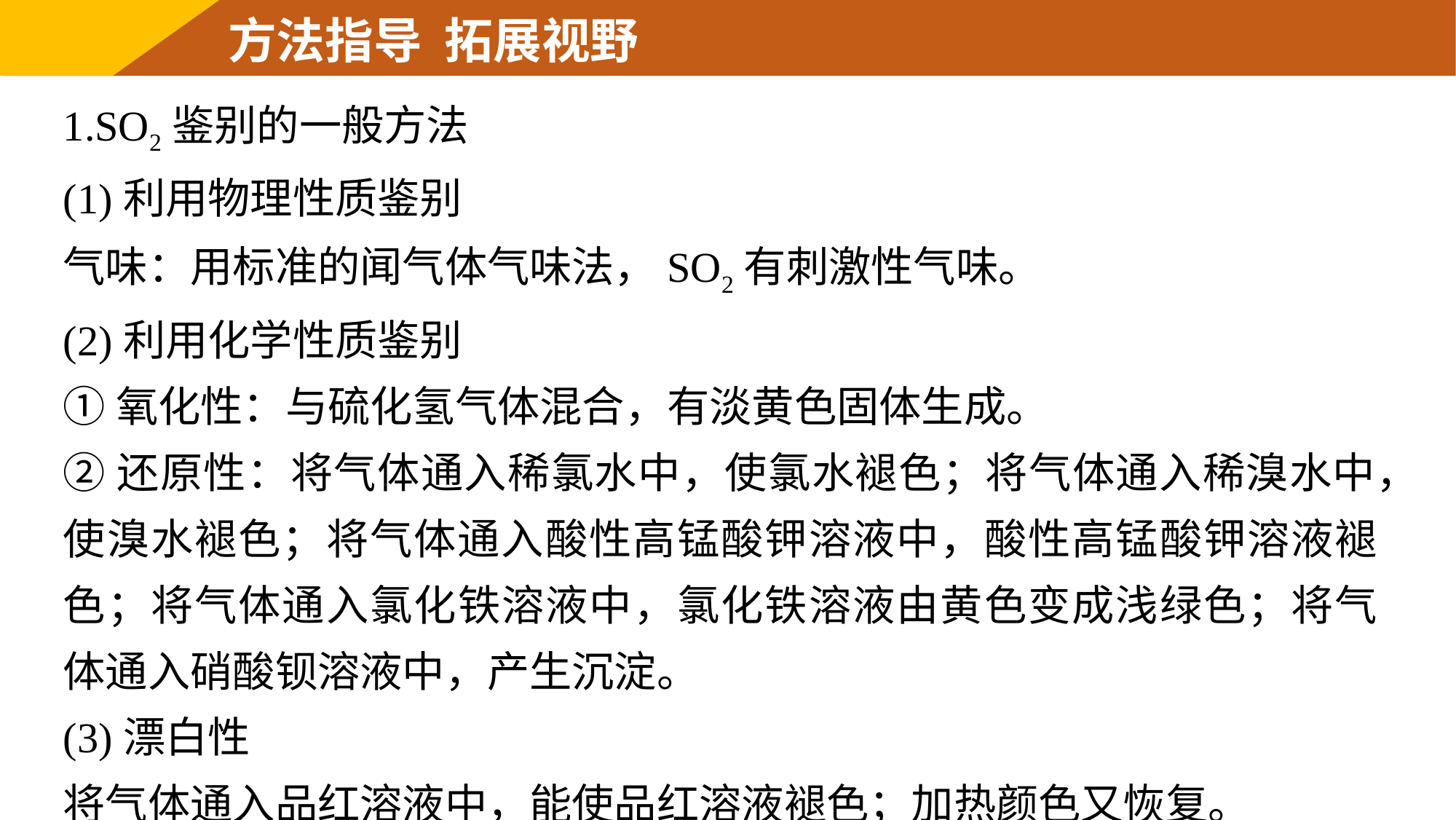

方法指导  拓展视野
1.SO2鉴别的一般方法
(1)利用物理性质鉴别
气味：用标准的闻气体气味法，SO2有刺激性气味。
(2)利用化学性质鉴别
①氧化性：与硫化氢气体混合，有淡黄色固体生成。
②还原性：将气体通入稀氯水中，使氯水褪色；将气体通入稀溴水中，使溴水褪色；将气体通入酸性高锰酸钾溶液中，酸性高锰酸钾溶液褪色；将气体通入氯化铁溶液中，氯化铁溶液由黄色变成浅绿色；将气体通入硝酸钡溶液中，产生沉淀。
(3)漂白性
将气体通入品红溶液中，能使品红溶液褪色；加热颜色又恢复。